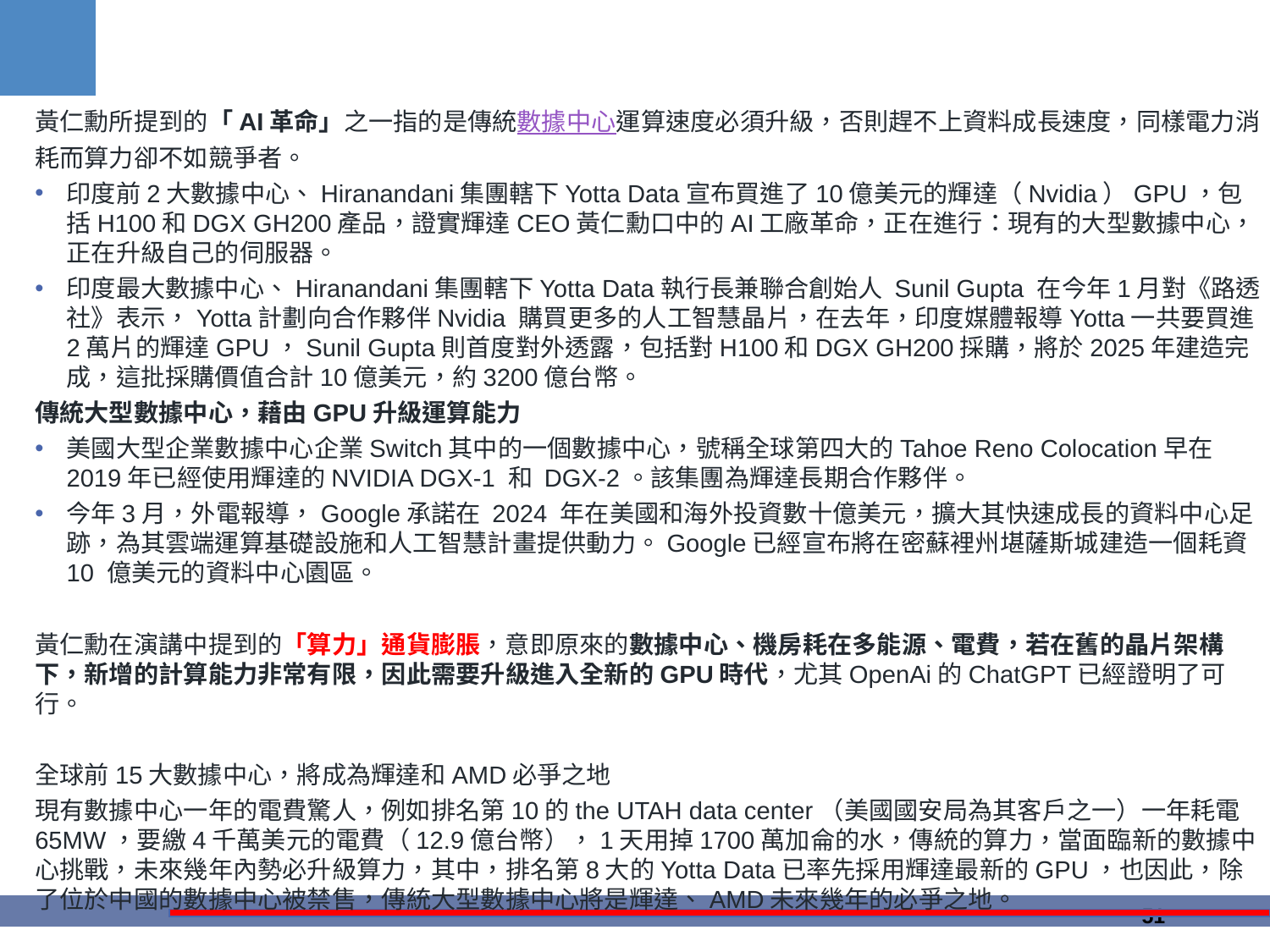

黃仁勳所提到的「AI革命」之一指的是傳統數據中心運算速度必須升級，否則趕不上資料成長速度，同樣電力消耗而算力卻不如競爭者。
印度前2大數據中心、Hiranandani集團轄下Yotta Data宣布買進了10億美元的輝達（Nvidia）GPU，包括H100和DGX GH200產品，證實輝達CEO黃仁勳口中的AI工廠革命，正在進行：現有的大型數據中心，正在升級自己的伺服器。
印度最大數據中心、Hiranandani集團轄下Yotta Data執行長兼聯合創始人 Sunil Gupta 在今年1月對《路透社》表示，Yotta計劃向合作夥伴Nvidia 購買更多的人工智慧晶片，在去年，印度媒體報導Yotta一共要買進2萬片的輝達GPU，Sunil Gupta則首度對外透露，包括對H100和DGX GH200採購，將於2025年建造完成，這批採購價值合計10億美元，約3200億台幣。
傳統大型數據中心，藉由GPU升級運算能力
美國大型企業數據中心企業Switch其中的一個數據中心，號稱全球第四大的Tahoe Reno Colocation早在2019年已經使用輝達的NVIDIA DGX-1 和 DGX-2。該集團為輝達長期合作夥伴。
今年3月，外電報導，Google承諾在 2024 年在美國和海外投資數十億美元，擴大其快速成長的資料中心足跡，為其雲端運算基礎設施和人工智慧計畫提供動力。Google已經宣布將在密蘇裡州堪薩斯城建造一個耗資10 億美元的資料中心園區。

黃仁勳在演講中提到的「算力」通貨膨脹，意即原來的數據中心、機房耗在多能源、電費，若在舊的晶片架構下，新增的計算能力非常有限，因此需要升級進入全新的GPU時代，尤其OpenAi的ChatGPT已經證明了可行。

全球前15大數據中心，將成為輝達和AMD必爭之地
現有數據中心一年的電費驚人，例如排名第10的the UTAH data center（美國國安局為其客戶之一）一年耗電65MW，要繳4千萬美元的電費（12.9億台幣），1天用掉1700萬加侖的水，傳統的算力，當面臨新的數據中心挑戰，未來幾年內勢必升級算力，其中，排名第8大的Yotta Data已率先採用輝達最新的GPU，也因此，除了位於中國的數據中心被禁售，傳統大型數據中心將是輝達、AMD未來幾年的必爭之地。